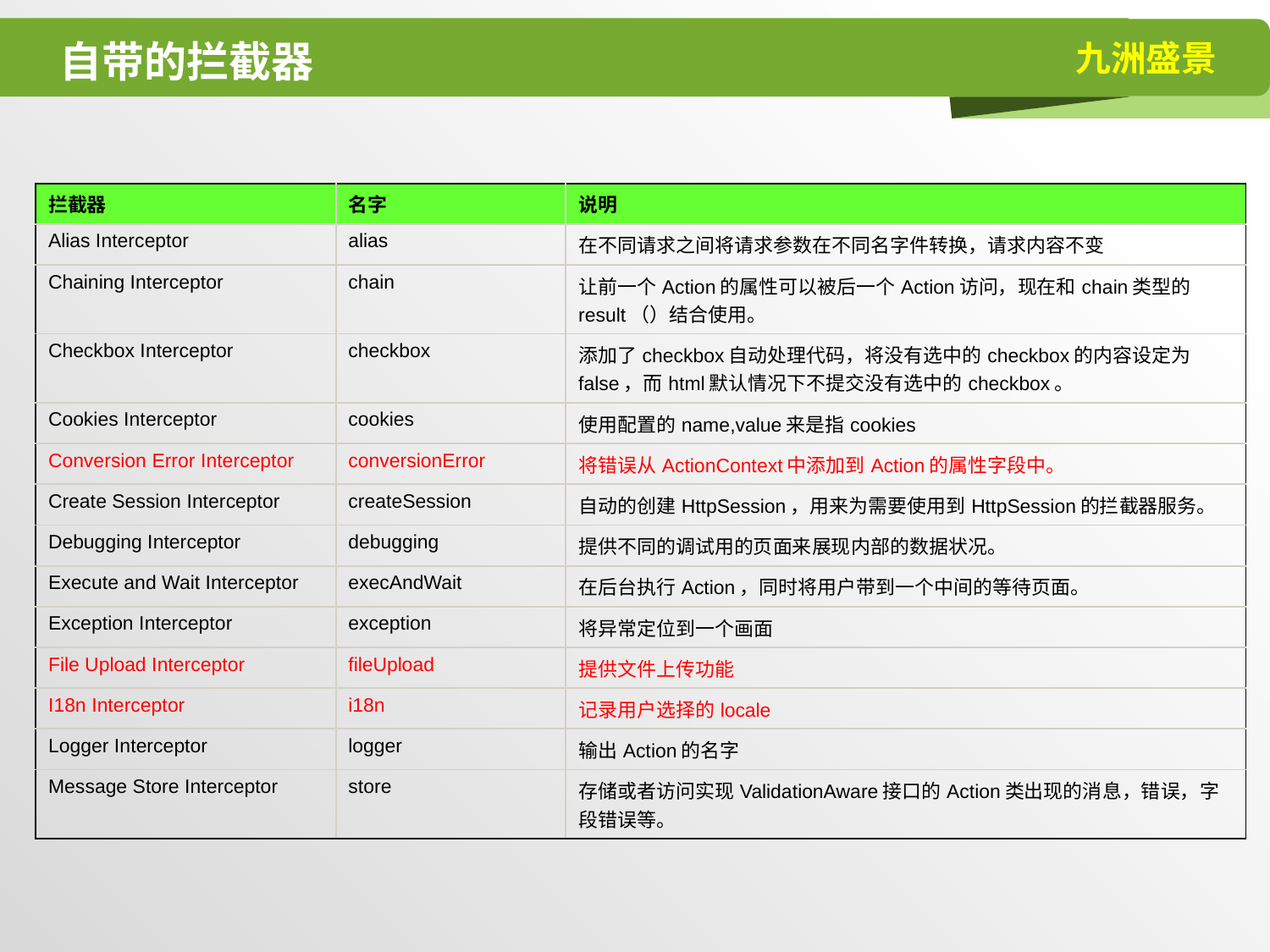

# 自带的拦截器
| 拦截器 | 名字 | 说明 |
| --- | --- | --- |
| Alias Interceptor | alias | 在不同请求之间将请求参数在不同名字件转换，请求内容不变 |
| Chaining Interceptor | chain | 让前一个Action的属性可以被后一个Action访问，现在和chain类型的result（）结合使用。 |
| Checkbox Interceptor | checkbox | 添加了checkbox自动处理代码，将没有选中的checkbox的内容设定为false，而html默认情况下不提交没有选中的checkbox。 |
| Cookies Interceptor | cookies | 使用配置的name,value来是指cookies |
| Conversion Error Interceptor | conversionError | 将错误从ActionContext中添加到Action的属性字段中。 |
| Create Session Interceptor | createSession | 自动的创建HttpSession，用来为需要使用到HttpSession的拦截器服务。 |
| Debugging Interceptor | debugging | 提供不同的调试用的页面来展现内部的数据状况。 |
| Execute and Wait Interceptor | execAndWait | 在后台执行Action，同时将用户带到一个中间的等待页面。 |
| Exception Interceptor | exception | 将异常定位到一个画面 |
| File Upload Interceptor | fileUpload | 提供文件上传功能 |
| I18n Interceptor | i18n | 记录用户选择的locale |
| Logger Interceptor | logger | 输出Action的名字 |
| Message Store Interceptor | store | 存储或者访问实现ValidationAware接口的Action类出现的消息，错误，字段错误等。 |